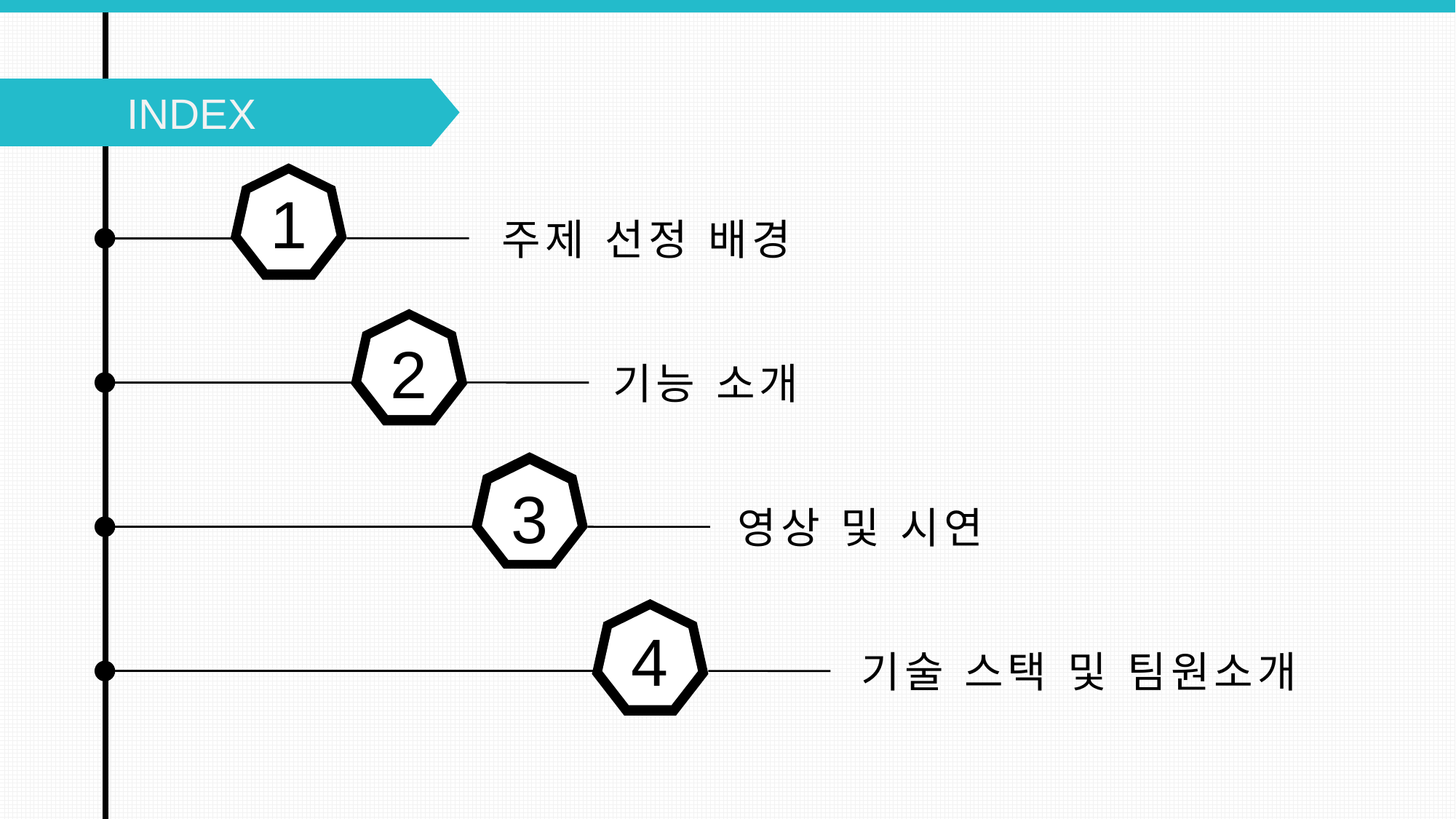

INDEX

1
주제 선정 배경

2
기능 소개

3
영상 및 시연

4
기술 스택 및 팀원소개